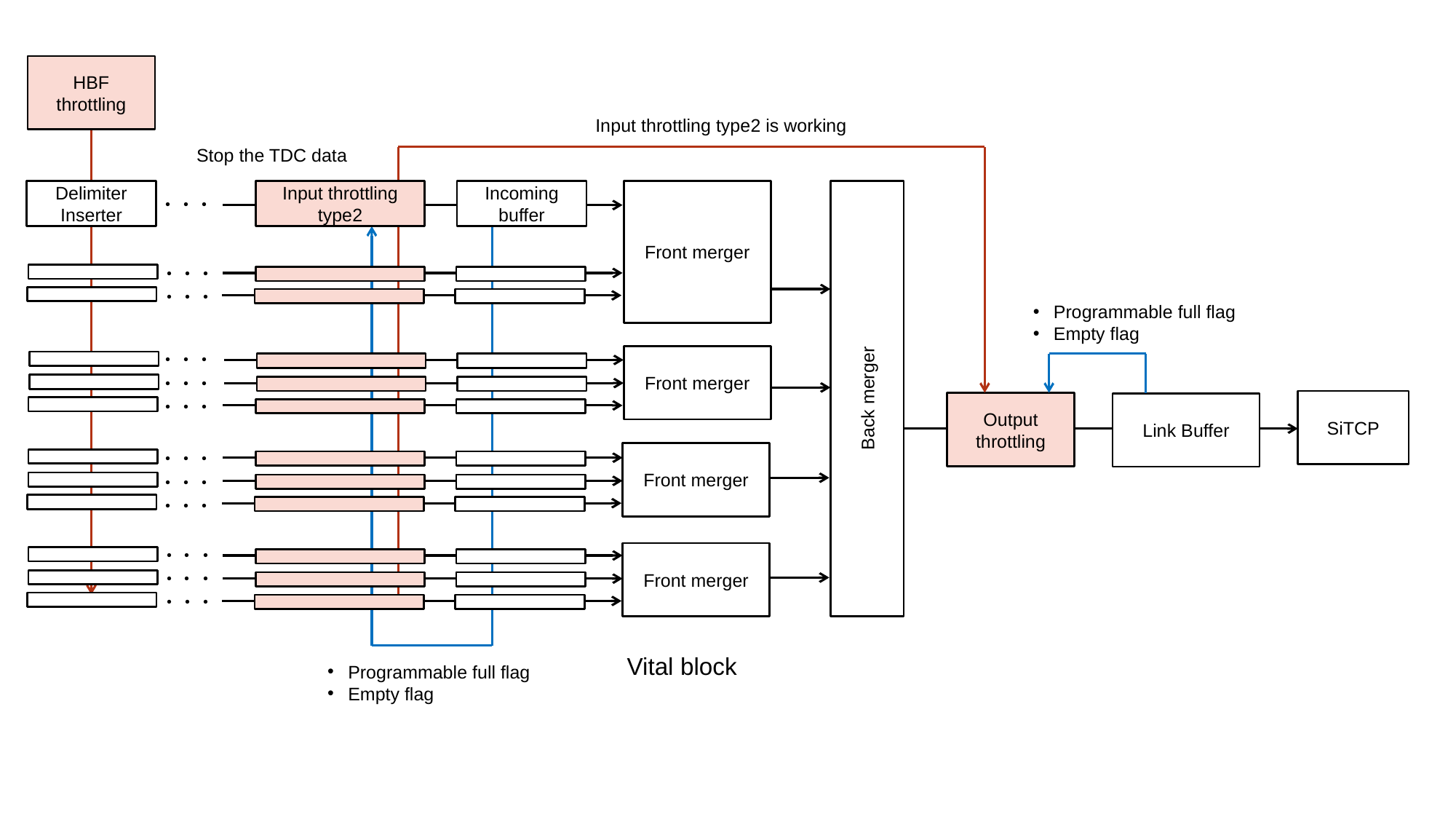

HBF
throttling
Input throttling type2 is working
Stop the TDC data
Delimiter
Inserter
Front merger
Input throttling
type2
Incoming
buffer
・・・
・・・

・・・

Programmable full flag
Empty flag
・・・
Front merger

Back merger
・・・

・・・
SiTCP
Output
throttling
Link Buffer

・・・
Front merger

・・・

・・・

・・・
Front merger

・・・

・・・

Vital block
Programmable full flag
Empty flag